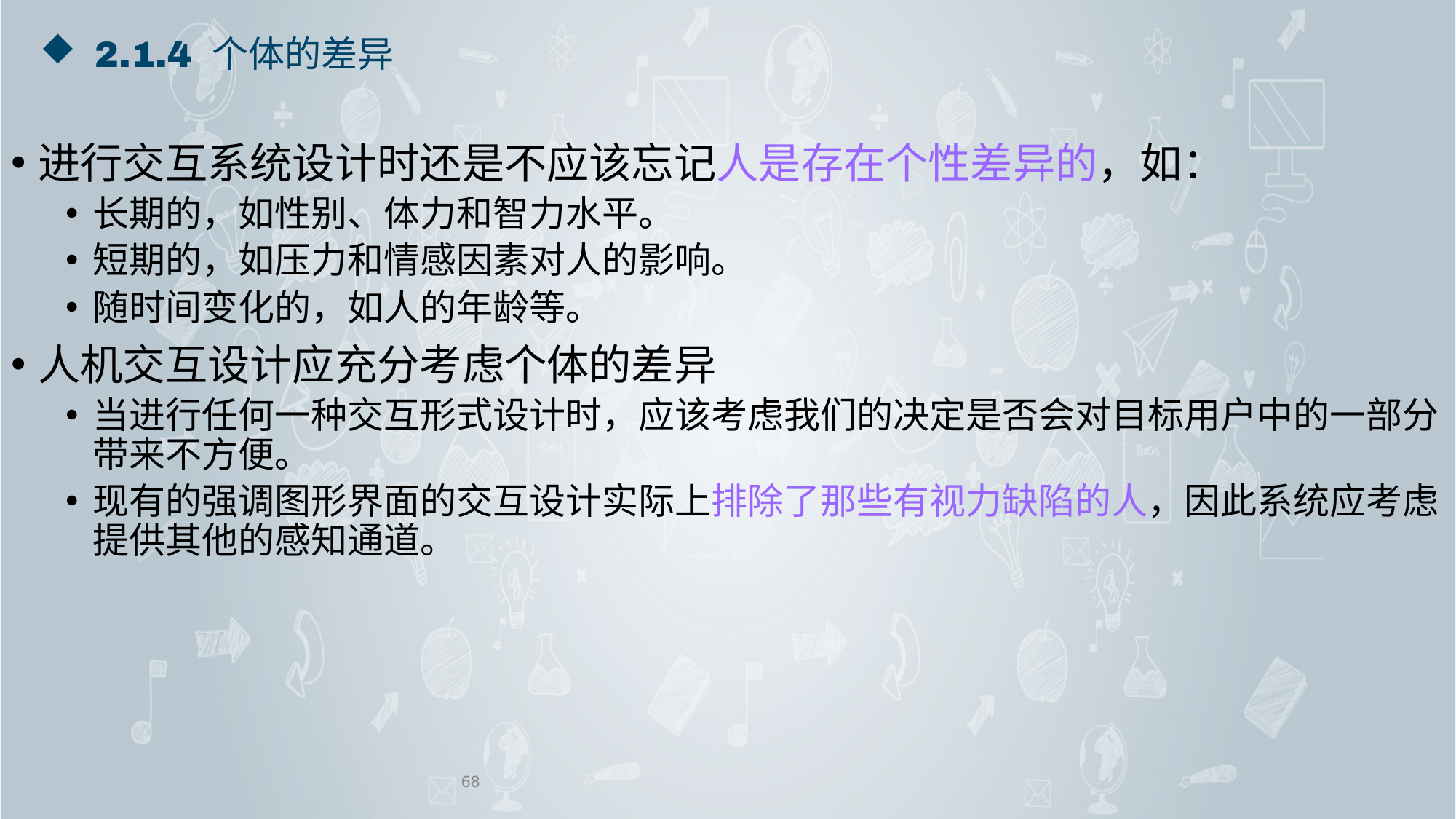

# 2.1.4 个体的差异
进行交互系统设计时还是不应该忘记人是存在个性差异的，如：
长期的，如性别、体力和智力水平。
短期的，如压力和情感因素对人的影响。
随时间变化的，如人的年龄等。
人机交互设计应充分考虑个体的差异
当进行任何一种交互形式设计时，应该考虑我们的决定是否会对目标用户中的一部分带来不方便。
现有的强调图形界面的交互设计实际上排除了那些有视力缺陷的人，因此系统应考虑提供其他的感知通道。

68